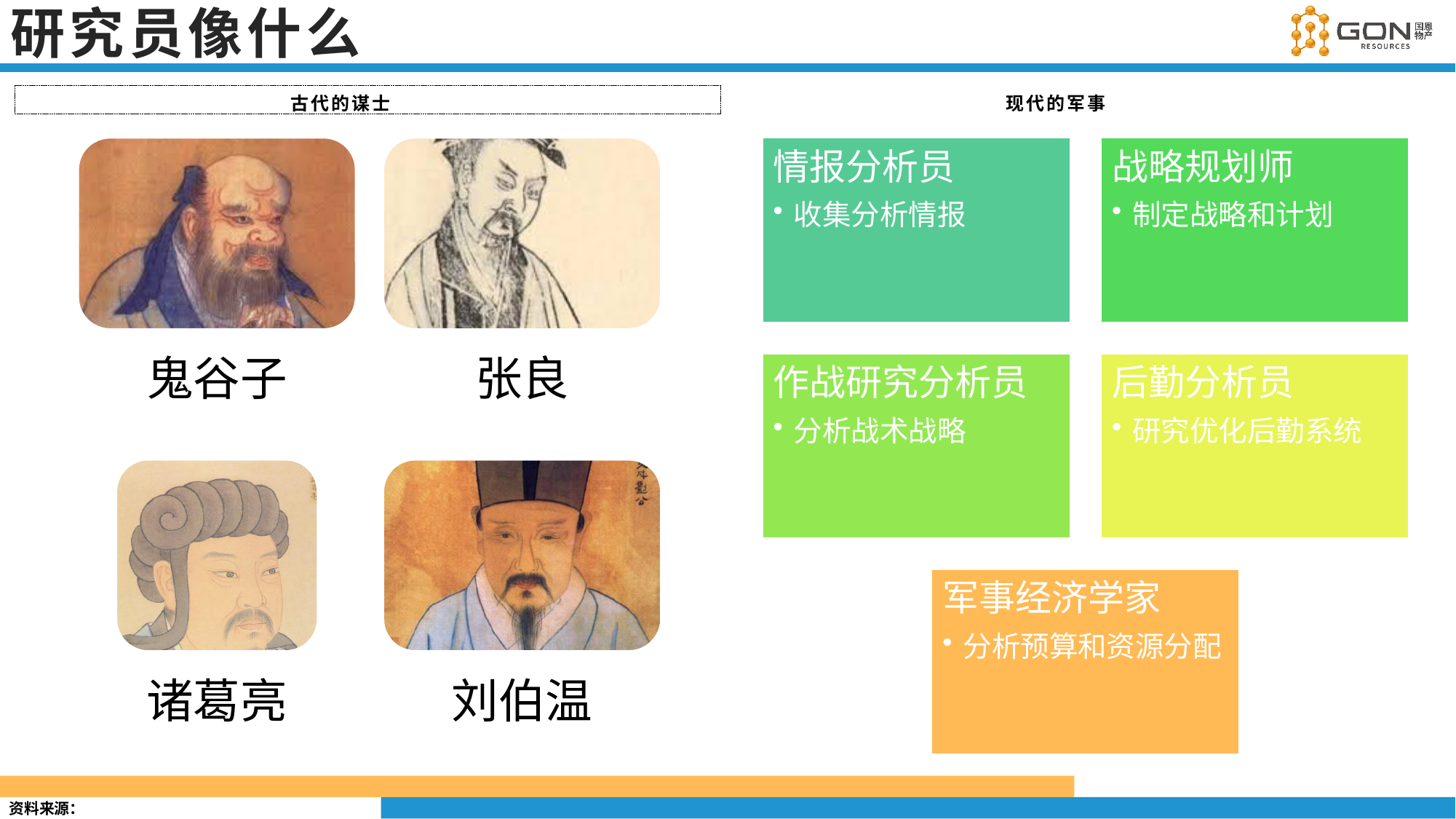

# 研究员像什么
古代的谋士
现代的军事
鬼谷子
张良
诸葛亮
刘伯温
情报分析员
收集分析情报
战略规划师
制定战略和计划
作战研究分析员
分析战术战略
后勤分析员
研究优化后勤系统
军事经济学家
分析预算和资源分配